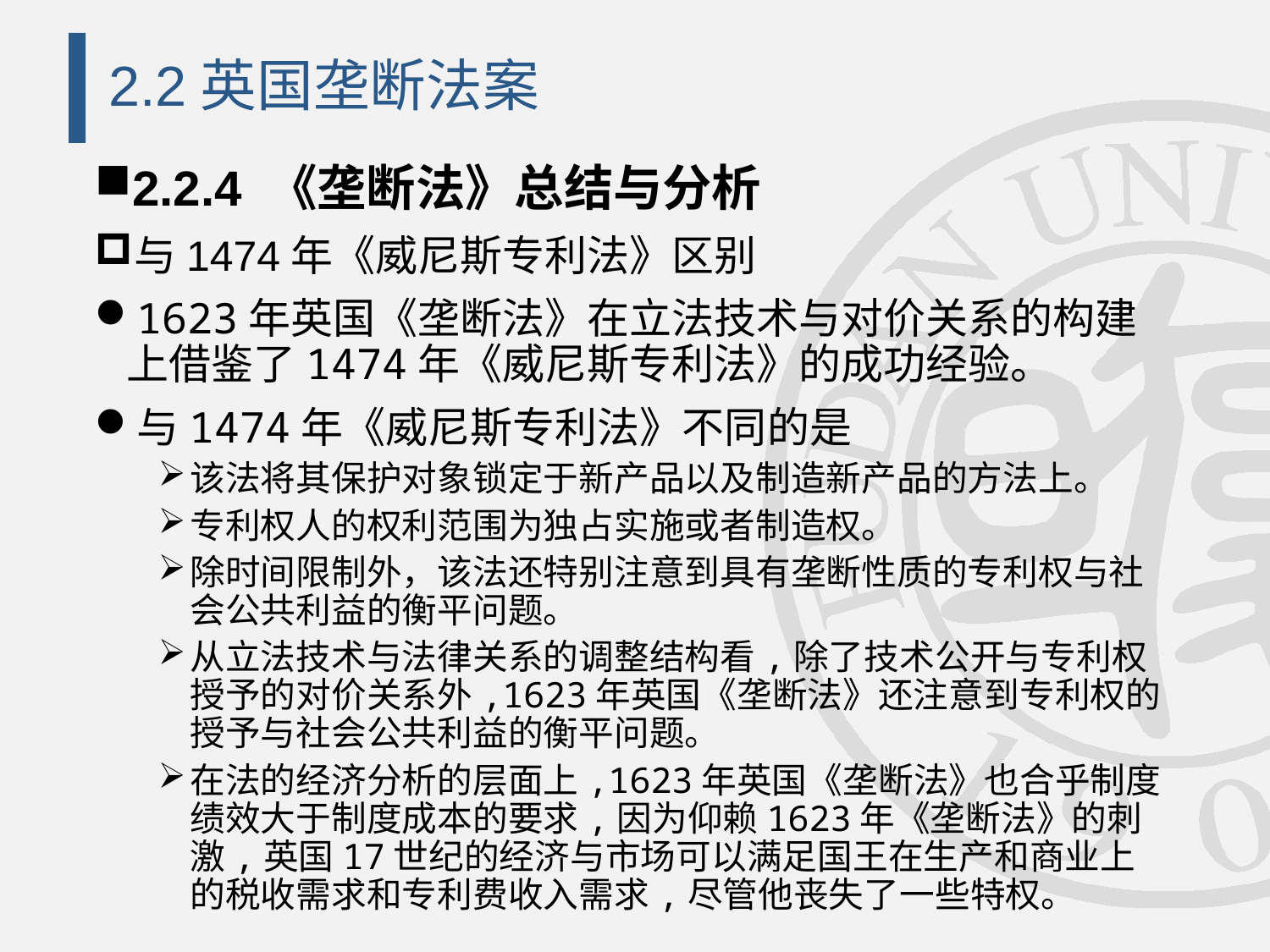

# 2.2英国垄断法案
2.2.4 《垄断法》总结与分析
与1474年《威尼斯专利法》区别
1623年英国《垄断法》在立法技术与对价关系的构建上借鉴了1474年《威尼斯专利法》的成功经验。
与1474年《威尼斯专利法》不同的是
该法将其保护对象锁定于新产品以及制造新产品的方法上。
专利权人的权利范围为独占实施或者制造权。
除时间限制外，该法还特别注意到具有垄断性质的专利权与社会公共利益的衡平问题。
从立法技术与法律关系的调整结构看,除了技术公开与专利权授予的对价关系外,1623年英国《垄断法》还注意到专利权的授予与社会公共利益的衡平问题。
在法的经济分析的层面上,1623年英国《垄断法》也合乎制度绩效大于制度成本的要求,因为仰赖1623年《垄断法》的刺激,英国17世纪的经济与市场可以满足国王在生产和商业上的税收需求和专利费收入需求,尽管他丧失了一些特权。